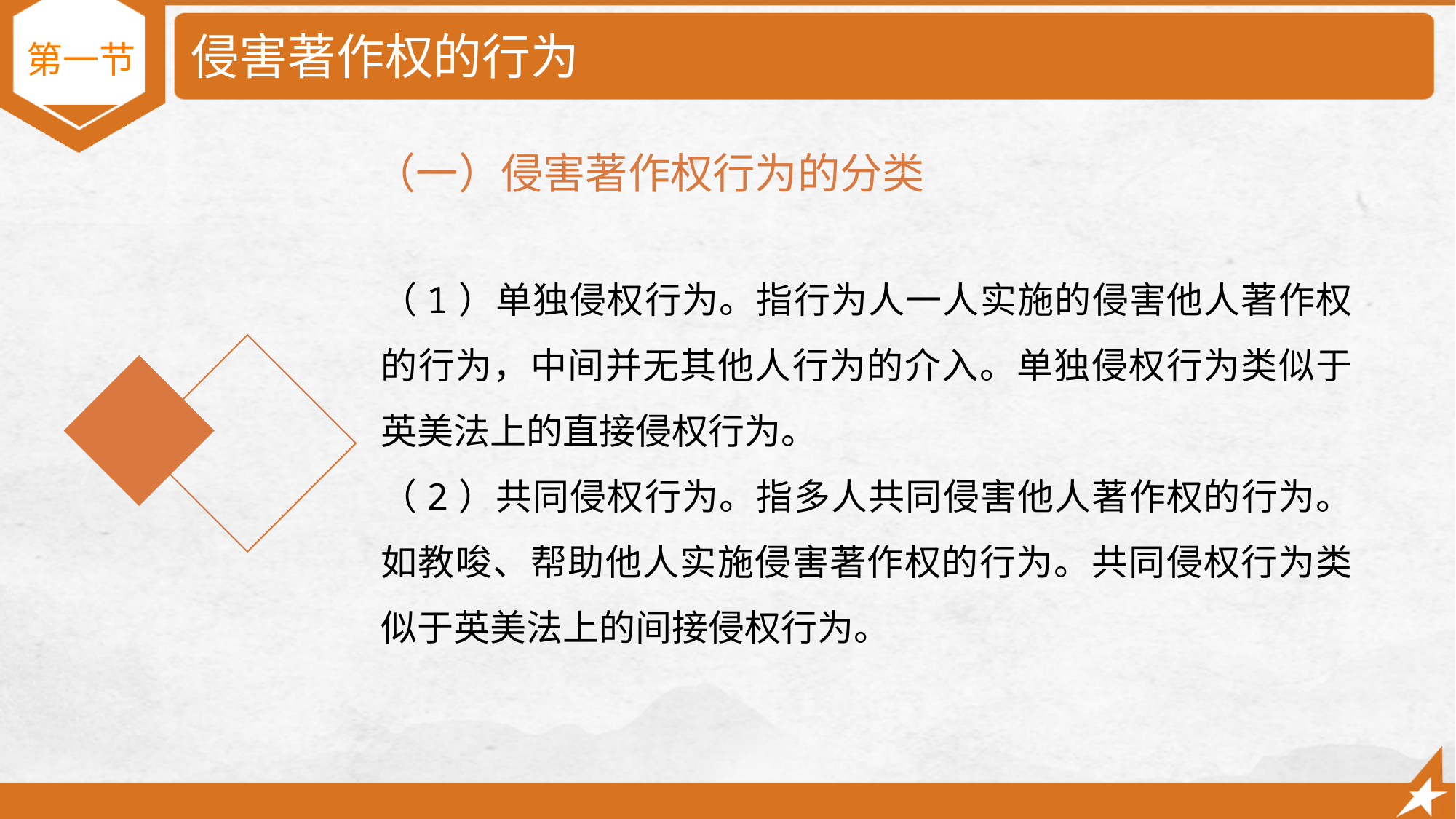

# 侵害著作权的行为
第一节
（一）侵害著作权行为的分类
（1）单独侵权行为。指行为人一人实施的侵害他人著作权的行为，中间并无其他人行为的介入。单独侵权行为类似于英美法上的直接侵权行为。
（2）共同侵权行为。指多人共同侵害他人著作权的行为。如教唆、帮助他人实施侵害著作权的行为。共同侵权行为类似于英美法上的间接侵权行为。